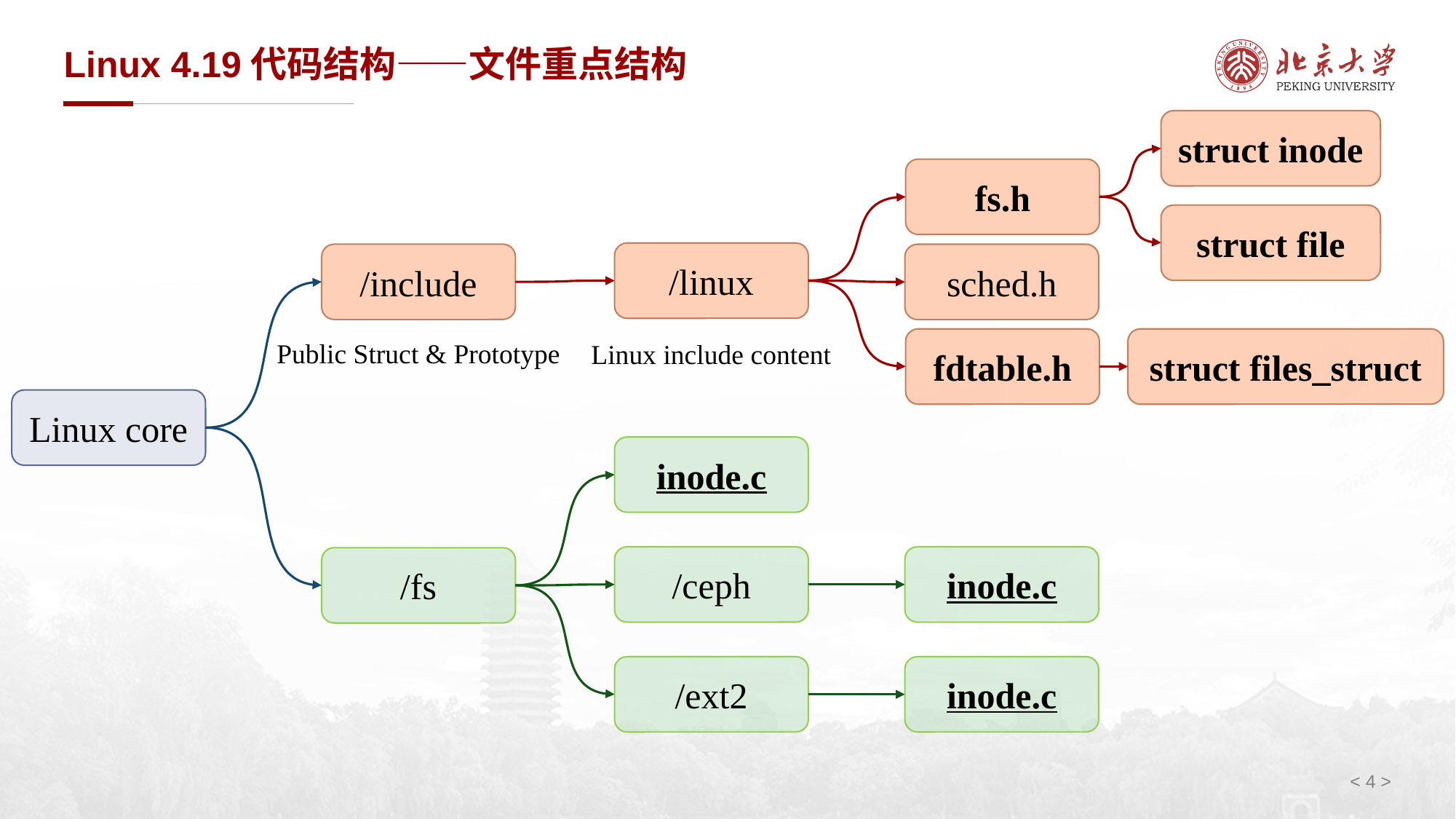

# Linux 4.19代码结构——文件重点结构
struct inode
fs.h
struct file
/linux
/include
sched.h
struct files_struct
fdtable.h
Public Struct & Prototype
Linux include content
Linux core
inode.c
inode.c
/ceph
/fs
inode.c
/ext2
< 4 >